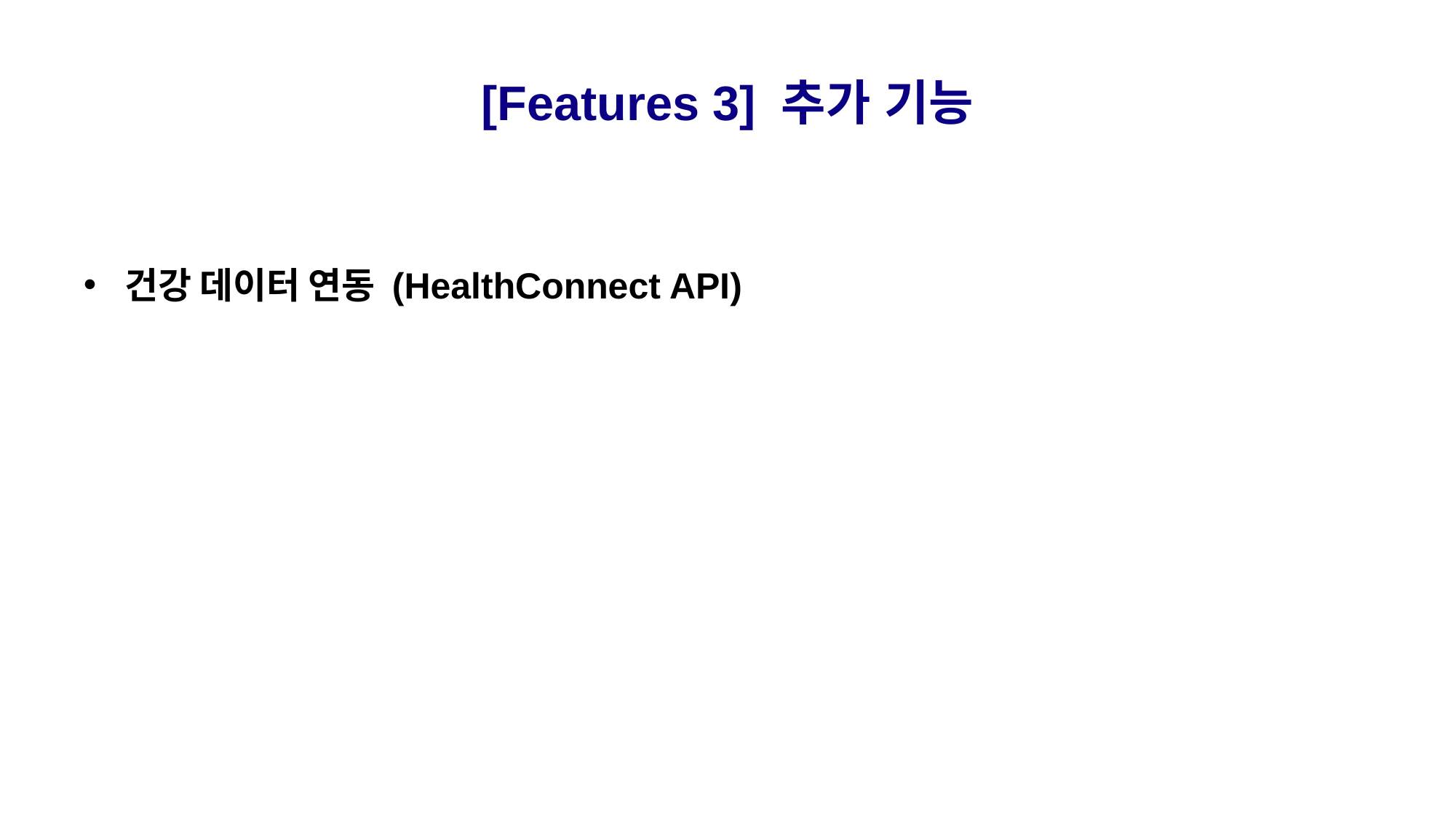

# [Features 3] 추가 기능

건강 데이터 연동 (HealthConnect API)